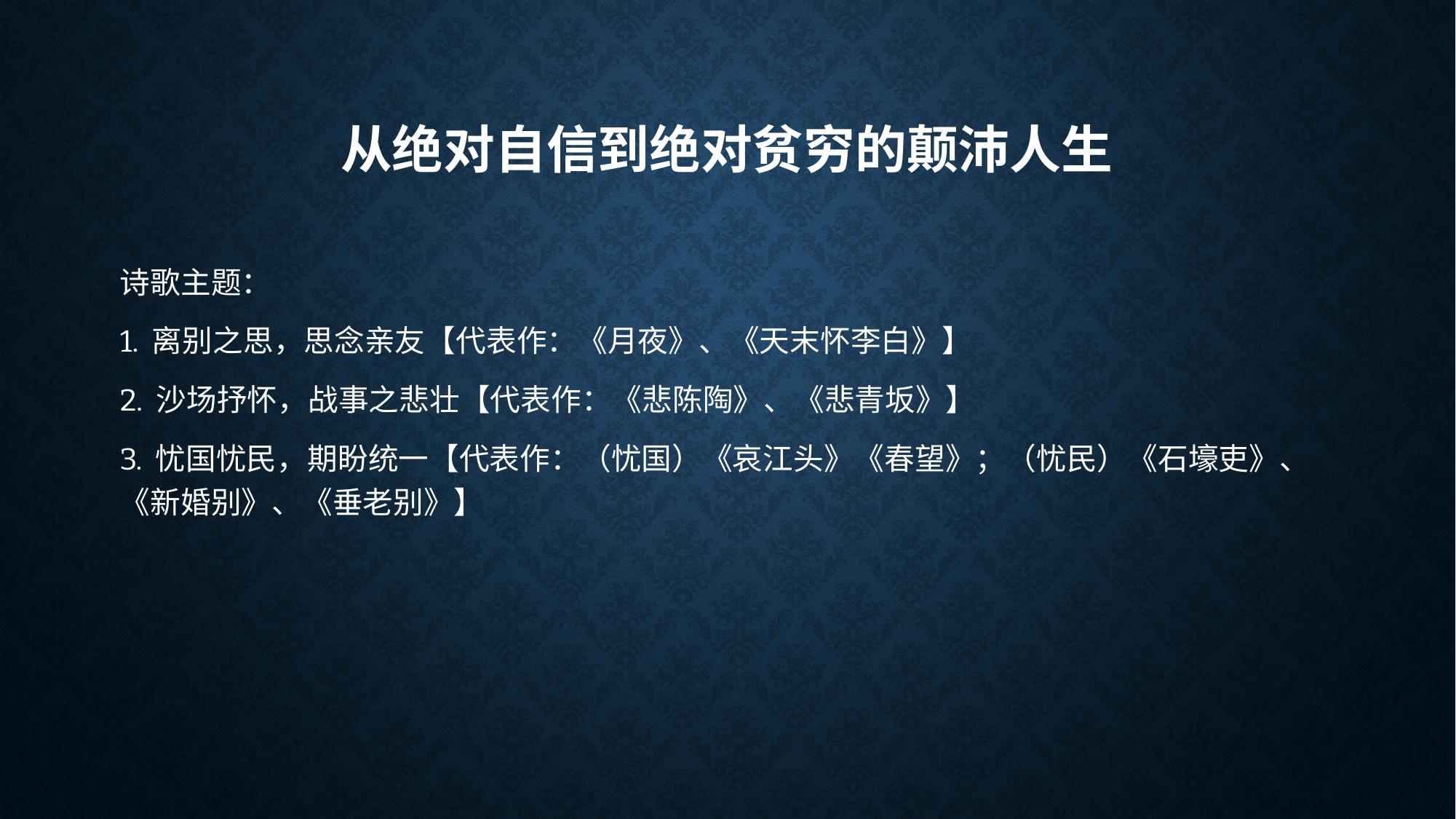

# 从绝对自信到绝对贫穷的颠沛人生
诗歌主题：
1. 离别之思，思念亲友【代表作：《月夜》、《天末怀李白》】
2. 沙场抒怀，战事之悲壮【代表作：《悲陈陶》、《悲青坂》】
3. 忧国忧民，期盼统一【代表作：（忧国）《哀江头》《春望》；（忧民）《石壕吏》、《新婚别》、《垂老别》】